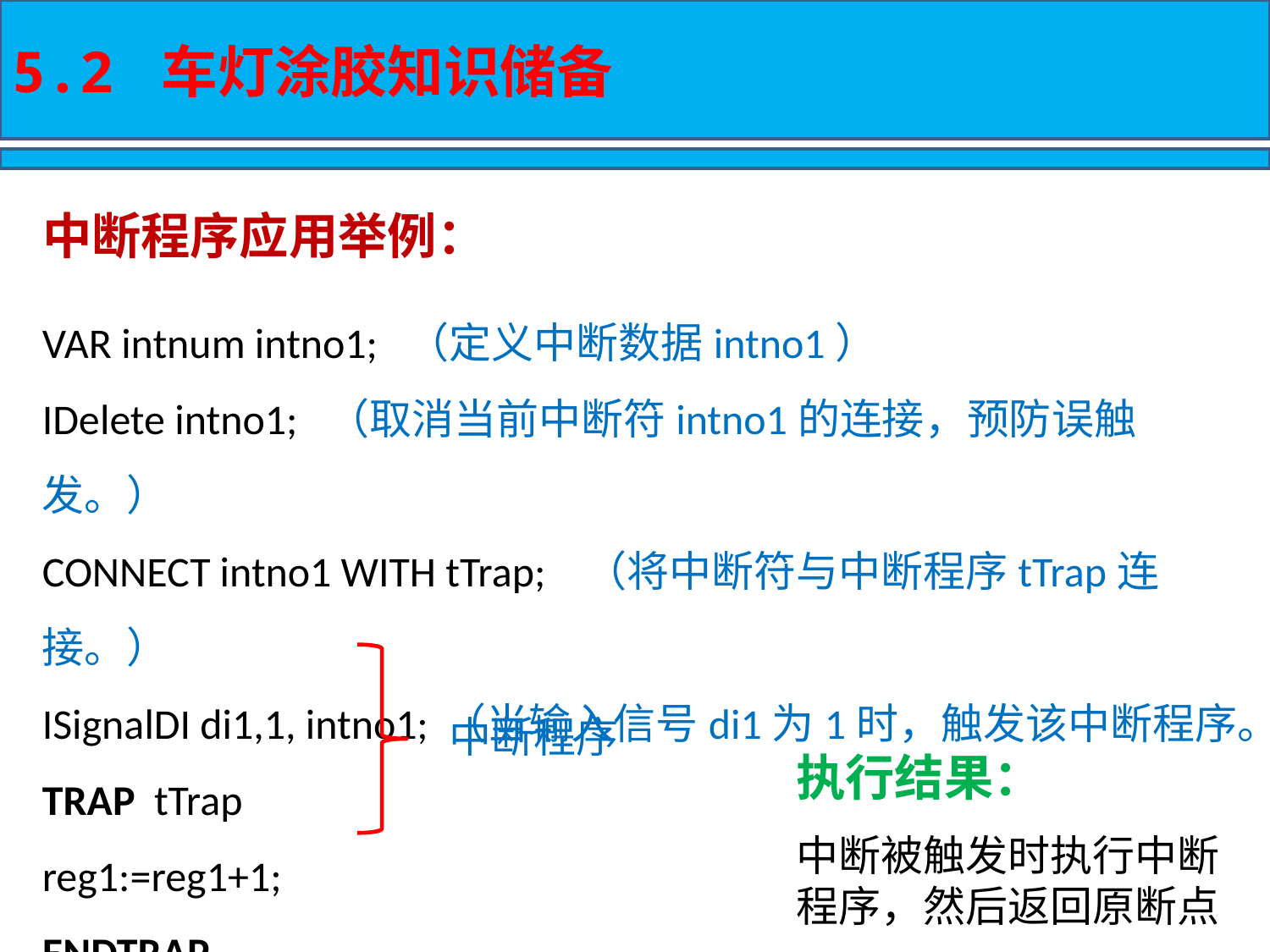

5.2 车灯涂胶知识储备

中断程序应用举例：
VAR intnum intno1;  （定义中断数据intno1）
IDelete intno1;  （取消当前中断符intno1的连接，预防误触发。）
CONNECT intno1 WITH tTrap;   （将中断符与中断程序tTrap连接。）
ISignalDI di1,1, intno1; （当输入信号di1为1时，触发该中断程序。
TRAP  tTrap
reg1:=reg1+1;
ENDTRAP

中断程序
执行结果：
中断被触发时执行中断程序，然后返回原断点